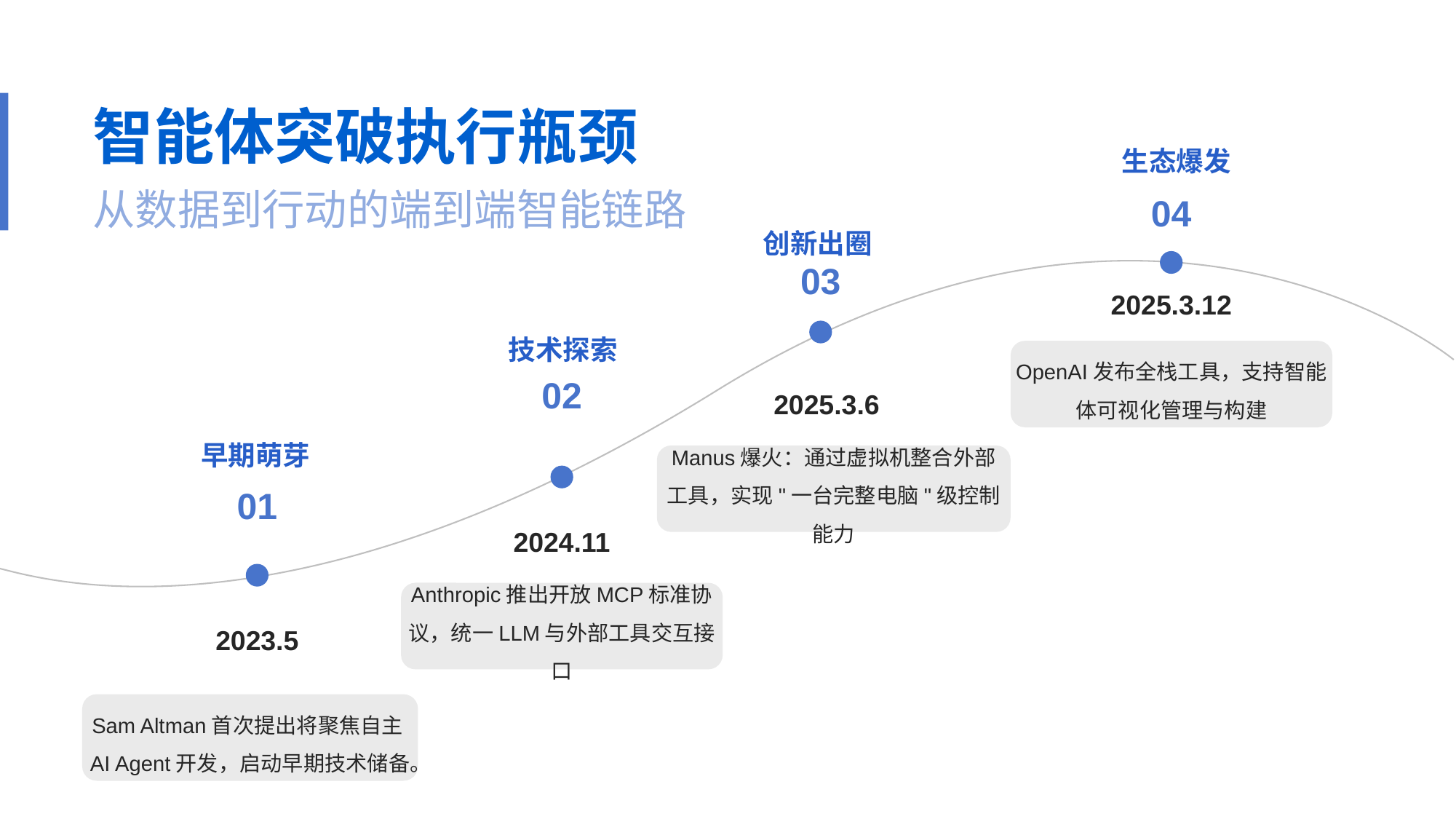

智能体突破执行瓶颈
生态爆发
从数据到行动的端到端智能链路
04
创新出圈
03

2025.3.12

技术探索
OpenAI发布全栈工具，支持智能体可视化管理与构建
02
2025.3.6
早期萌芽
Manus爆火：通过虚拟机整合外部工具，实现"一台完整电脑"级控制能力

01
2024.11

Anthropic推出开放MCP标准协议，统一LLM与外部工具交互接口
2023.5
Sam Altman首次提出将聚焦自主AI Agent开发，启动早期技术储备。